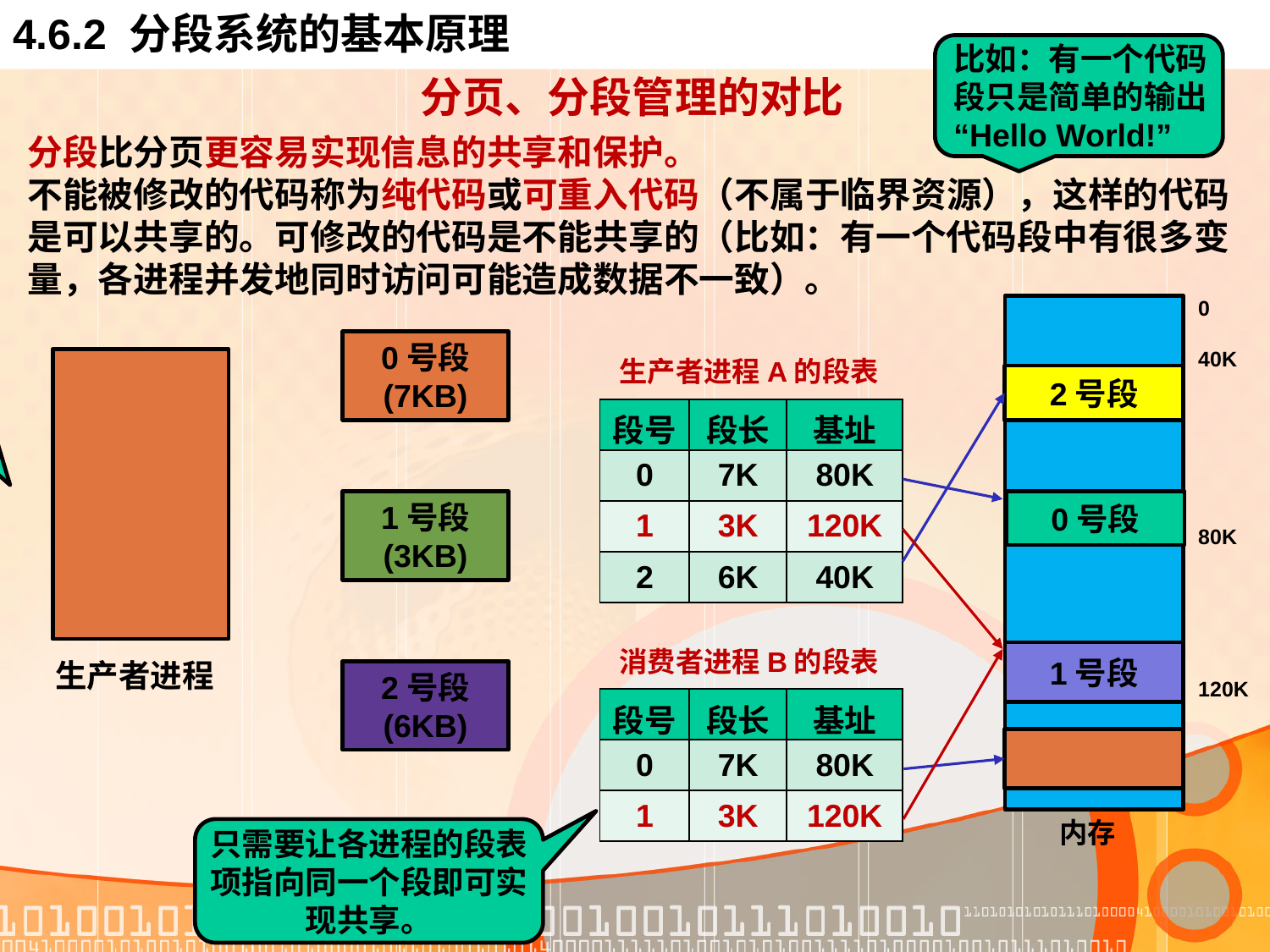

# 4.6.2 分段系统的基本原理
比如：有一个代码
段只是简单的输出
“Hello World!”
分页、分段管理的对比
分段比分页更容易实现信息的共享和保护。
不能被修改的代码称为纯代码或可重入代码（不属于临界资源），这样的代码是可以共享的。可修改的代码是不能共享的（比如：有一个代码段中有很多变量，各进程并发地同时访问可能造成数据不一致）。
该功能段用来
判断缓冲区此
时可访问。允
许所有生产者、
消费者进程共
享访问。
0

40K

80K

120K

0号段
(7KB)
生产者进程A的段表

2号段
| 段号 | 段长 | 基址 |
| --- | --- | --- |
| 0 | 7K | 80K |
| 1 | 3K | 120K |
| 2 | 6K | 40K |
1号段
(3KB)
0号段
消费者进程B的段表
1号段
生产者进程
2号段
(6KB)
| 段号 | 段长 | 基址 |
| --- | --- | --- |
| 0 | 7K | 80K |
| 1 | 3K | 120K |

内存
只需要让各进程的段表
项指向同一个段即可实
现共享。